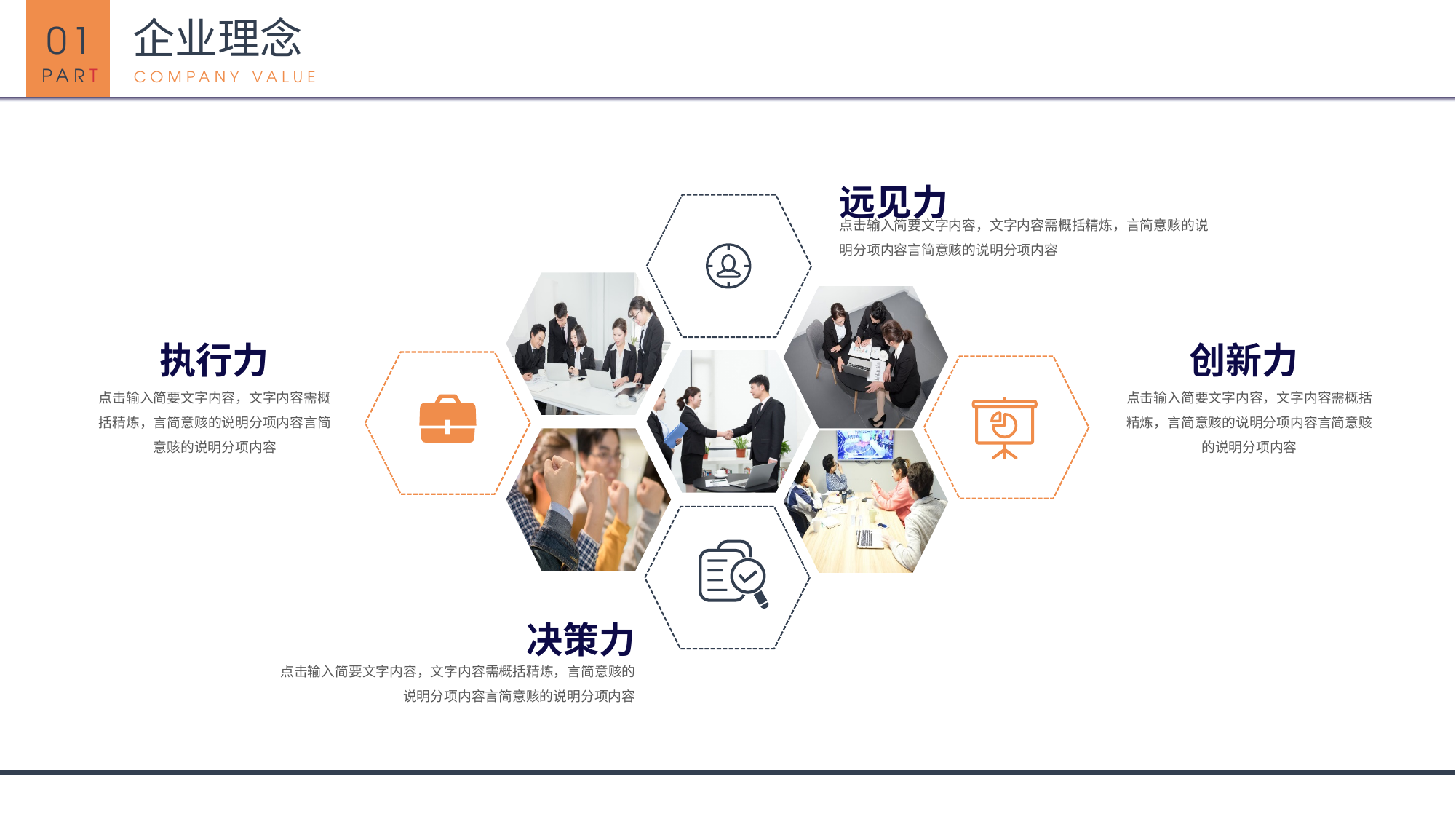

01
PART
企业理念
COMPANY VALUE

远见力
点击输入简要文字内容，文字内容需概括精炼，言简意赅的说明分项内容言简意赅的说明分项内容

执行力
点击输入简要文字内容，文字内容需概括精炼，言简意赅的说明分项内容言简意赅的说明分项内容
创新力
点击输入简要文字内容，文字内容需概括精炼，言简意赅的说明分项内容言简意赅的说明分项内容

决策力
点击输入简要文字内容，文字内容需概括精炼，言简意赅的说明分项内容言简意赅的说明分项内容